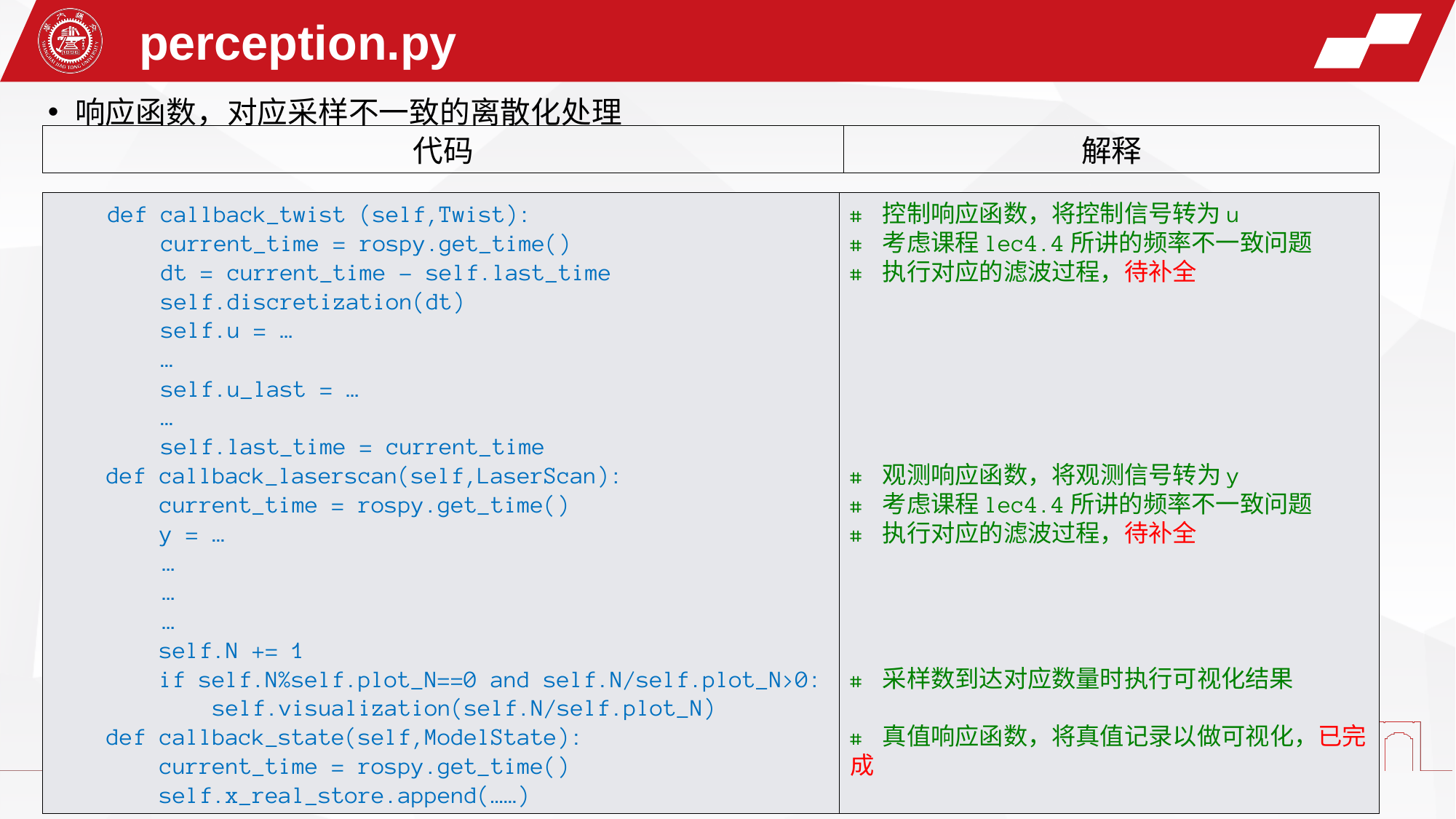

perception.py
响应函数，对应采样不一致的离散化处理
代码
解释
def callback_twist (self,Twist):
    current_time = rospy.get_time()
    dt = current_time - self.last_time
    self.discretization(dt)
    self.u = …
    …
    self.u_last = …
    …
    self.last_time = current_time
    def callback_laserscan(self,LaserScan):
        current_time = rospy.get_time()
        y = …
        	…
        	…
        	…
        self.N += 1
        if self.N%self.plot_N==0 and self.N/self.plot_N>0:
            self.visualization(self.N/self.plot_N)
    def callback_state(self,ModelState):
        current_time = rospy.get_time()
        self.x_real_store.append(……)

# 控制响应函数，将控制信号转为u
# 考虑课程lec4.4所讲的频率不一致问题
# 执行对应的滤波过程，待补全

# 观测响应函数，将观测信号转为y
# 考虑课程lec4.4所讲的频率不一致问题
# 执行对应的滤波过程，待补全

# 采样数到达对应数量时执行可视化结果

# 真值响应函数，将真值记录以做可视化，已完成